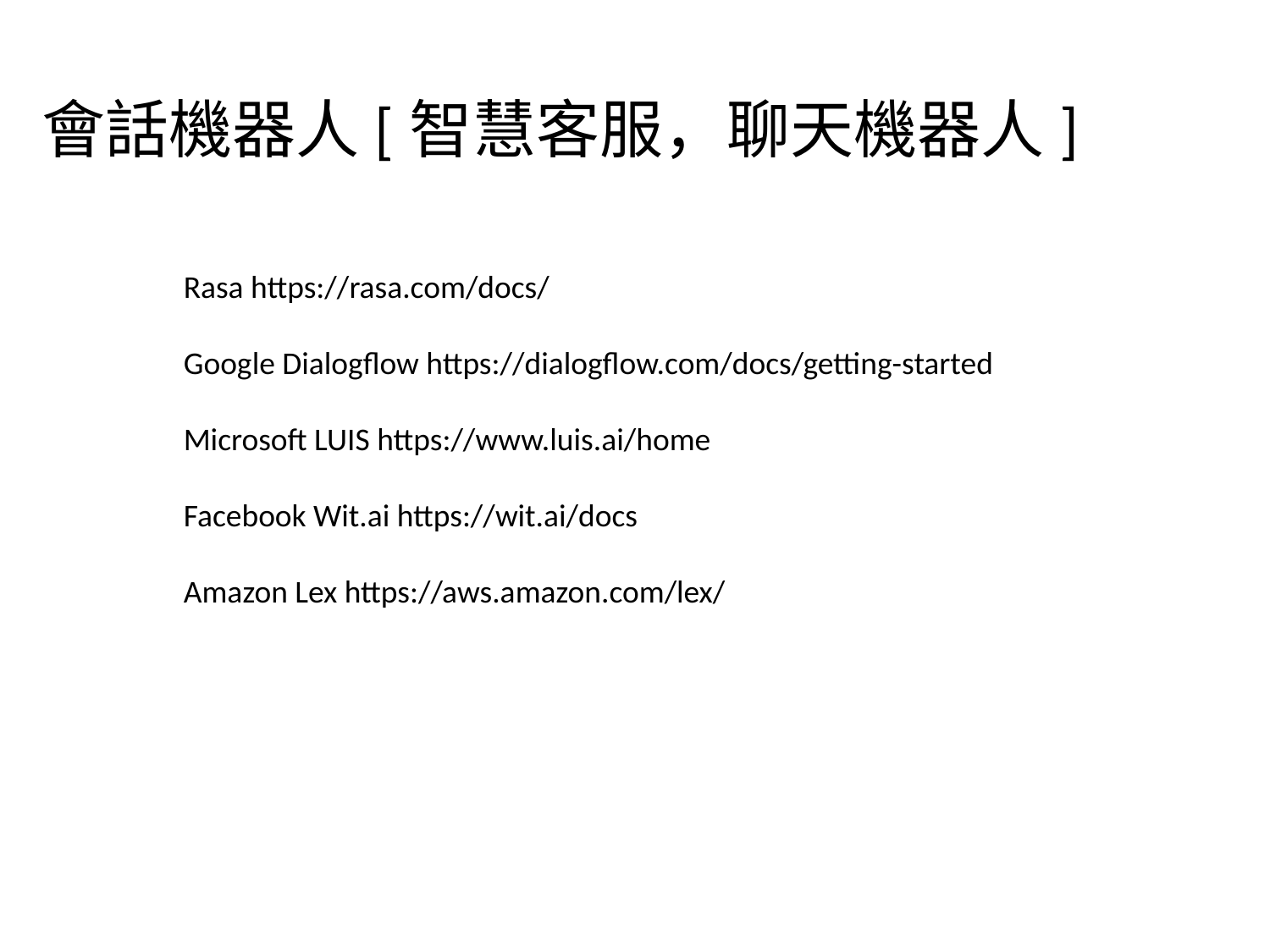

會話機器人[智慧客服，聊天機器人]
Rasa https://rasa.com/docs/

Google Dialogflow https://dialogflow.com/docs/getting-started

Microsoft LUIS https://www.luis.ai/home

Facebook Wit.ai https://wit.ai/docs

Amazon Lex https://aws.amazon.com/lex/